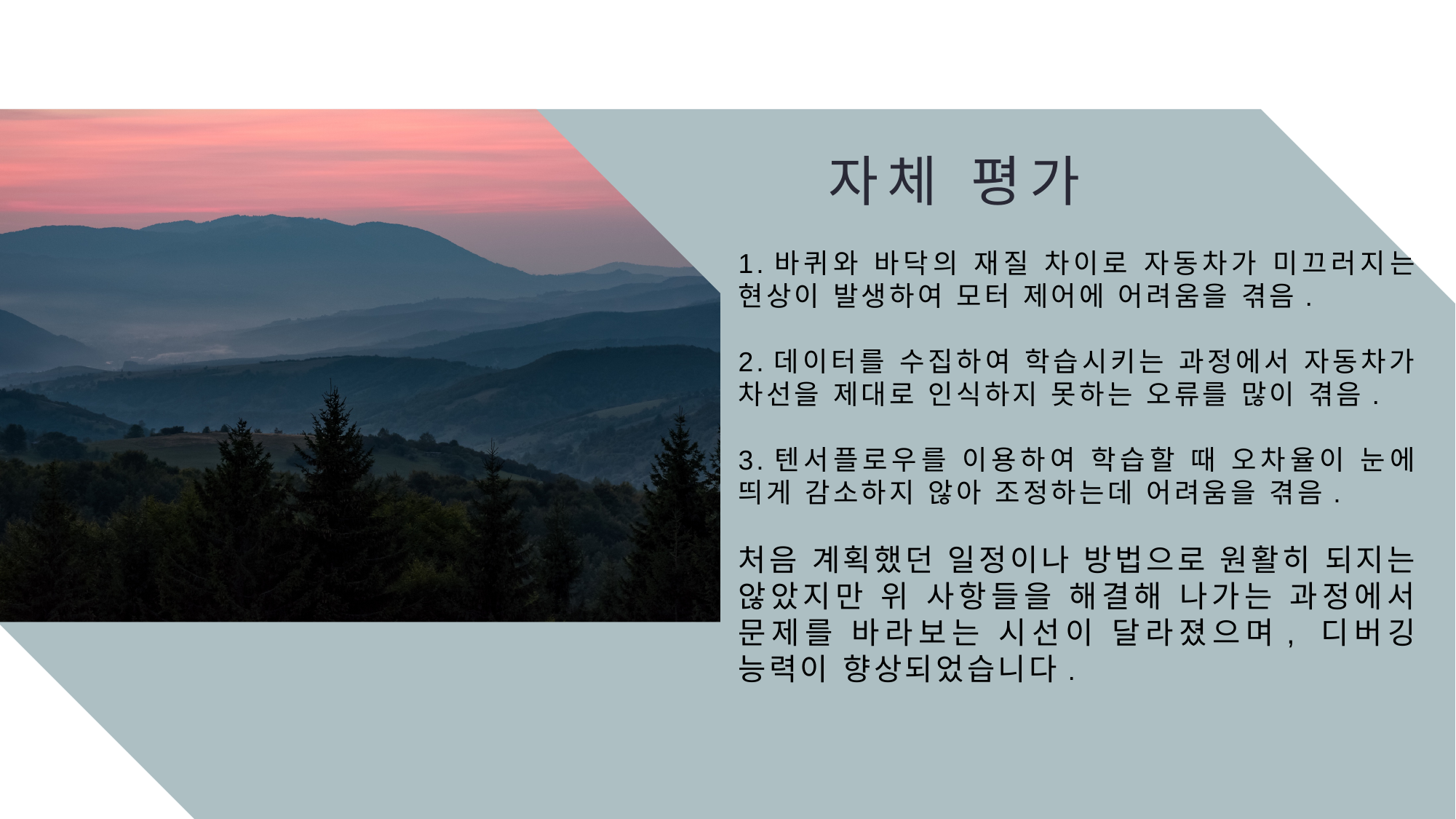

자체 평가
1.바퀴와 바닥의 재질 차이로 자동차가 미끄러지는 현상이 발생하여 모터 제어에 어려움을 겪음.

2.데이터를 수집하여 학습시키는 과정에서 자동차가 차선을 제대로 인식하지 못하는 오류를 많이 겪음.

3.텐서플로우를 이용하여 학습할 때 오차율이 눈에 띄게 감소하지 않아 조정하는데 어려움을 겪음.

처음 계획했던 일정이나 방법으로 원활히 되지는 않았지만 위 사항들을 해결해 나가는 과정에서 문제를 바라보는 시선이 달라졌으며, 디버깅 능력이 향상되었습니다.